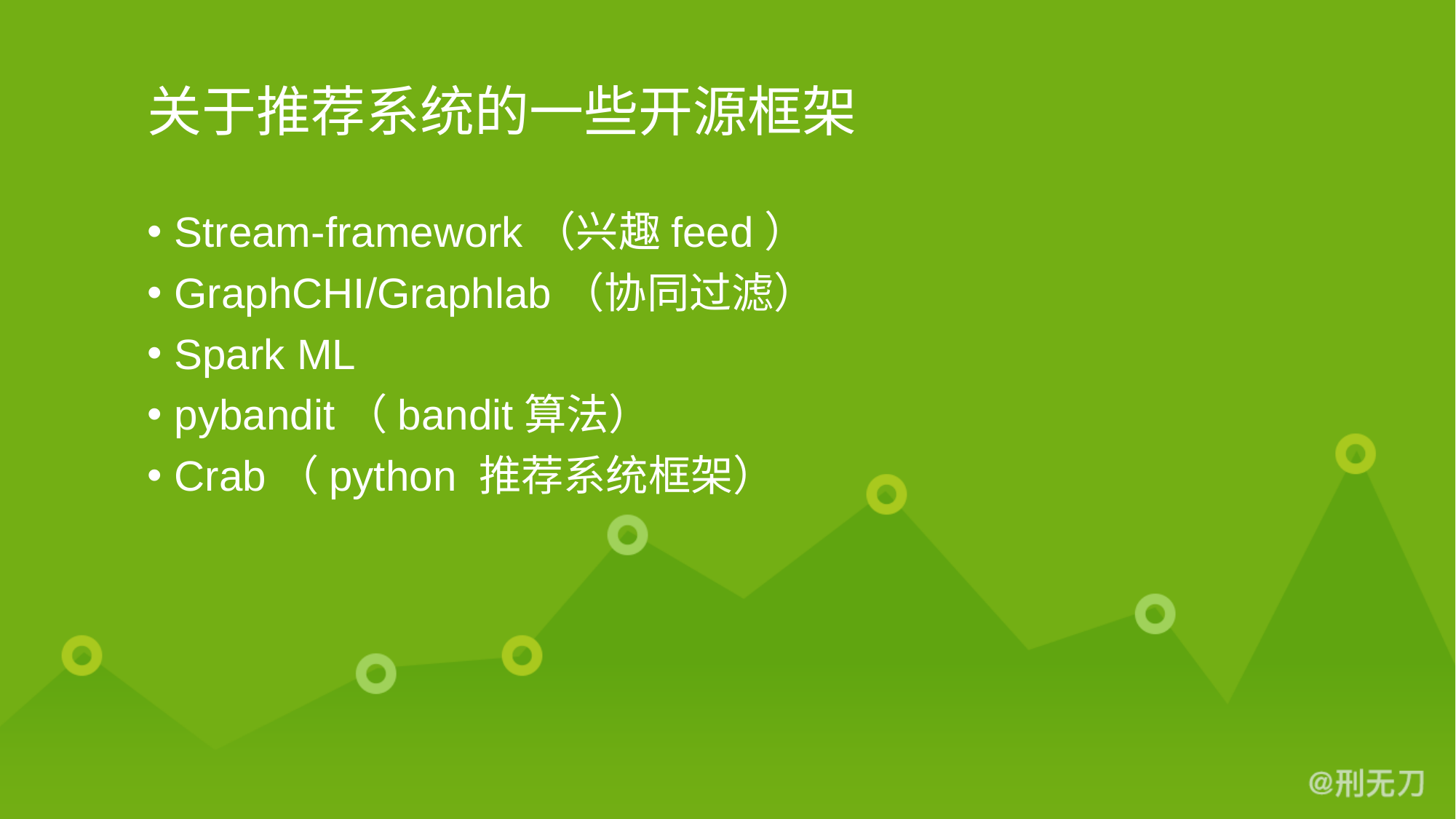

# 关于推荐系统的一些开源框架
Stream-framework（兴趣feed）
GraphCHI/Graphlab（协同过滤）
Spark ML
pybandit（bandit算法）
Crab（python 推荐系统框架）